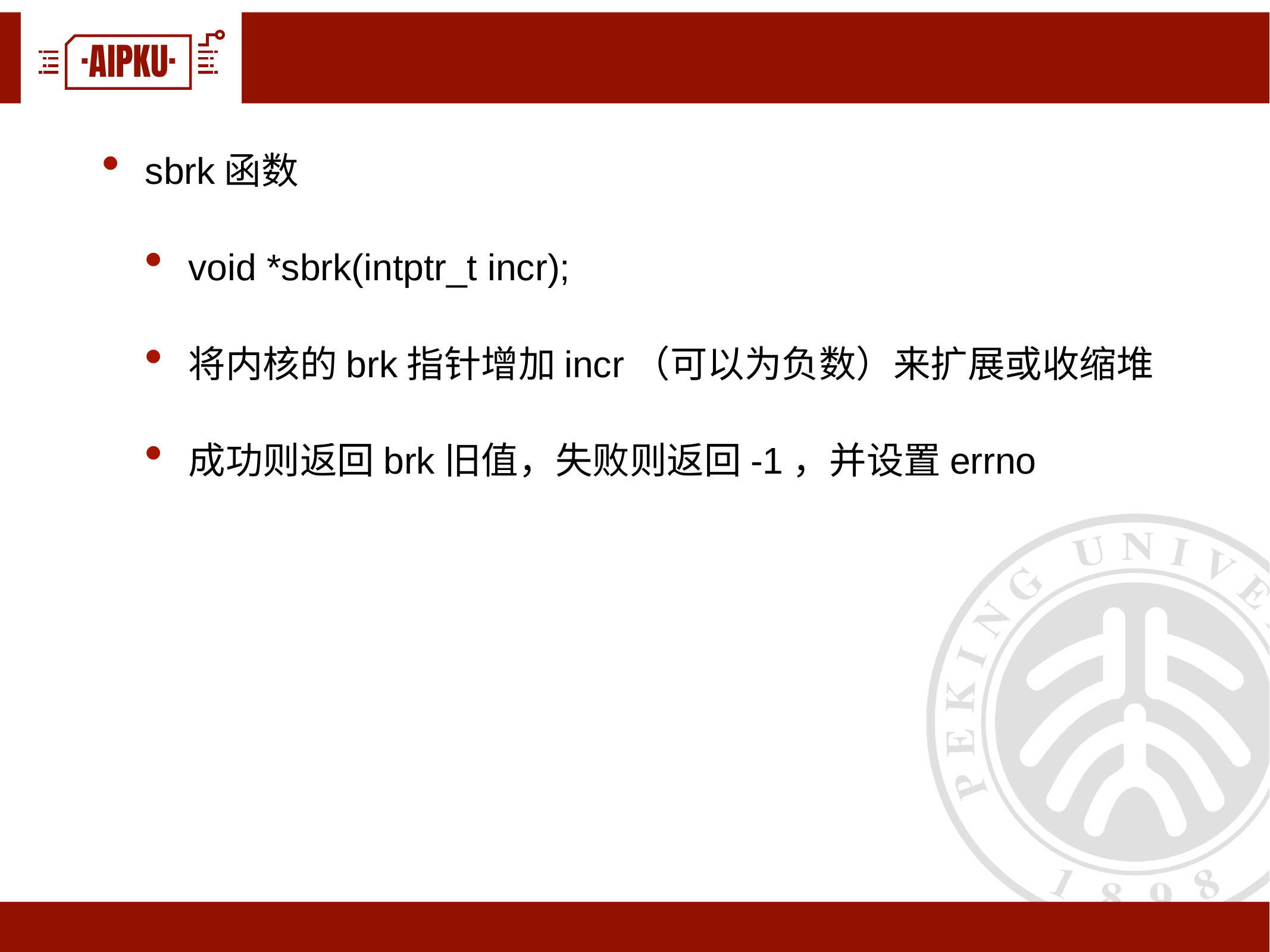

#
sbrk函数
void *sbrk(intptr_t incr);
将内核的brk指针增加incr（可以为负数）来扩展或收缩堆
成功则返回brk旧值，失败则返回-1，并设置errno